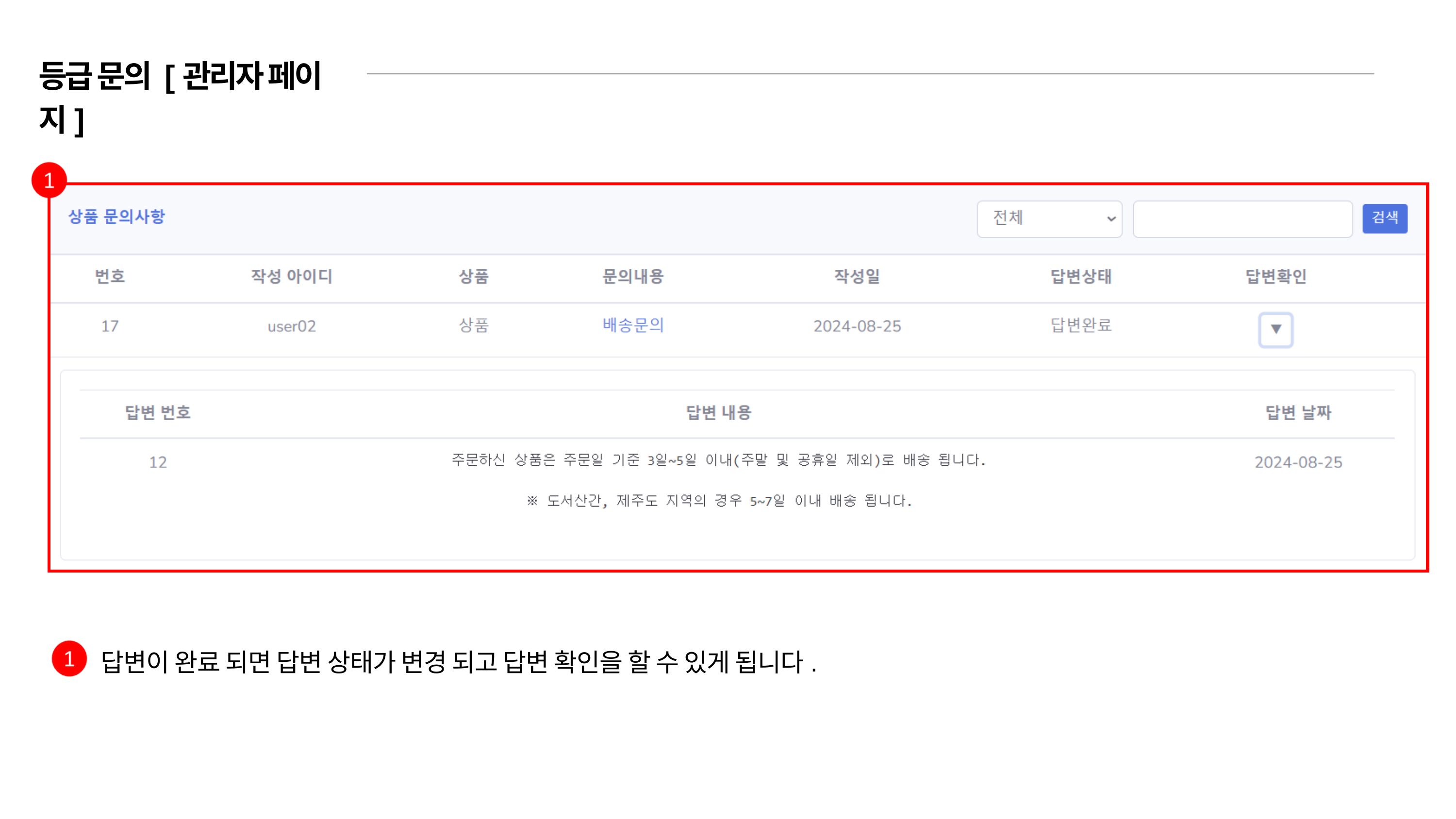

등급 문의 [관리자 페이지]

답변이 완료 되면 답변 상태가 변경 되고 답변 확인을 할 수 있게 됩니다.